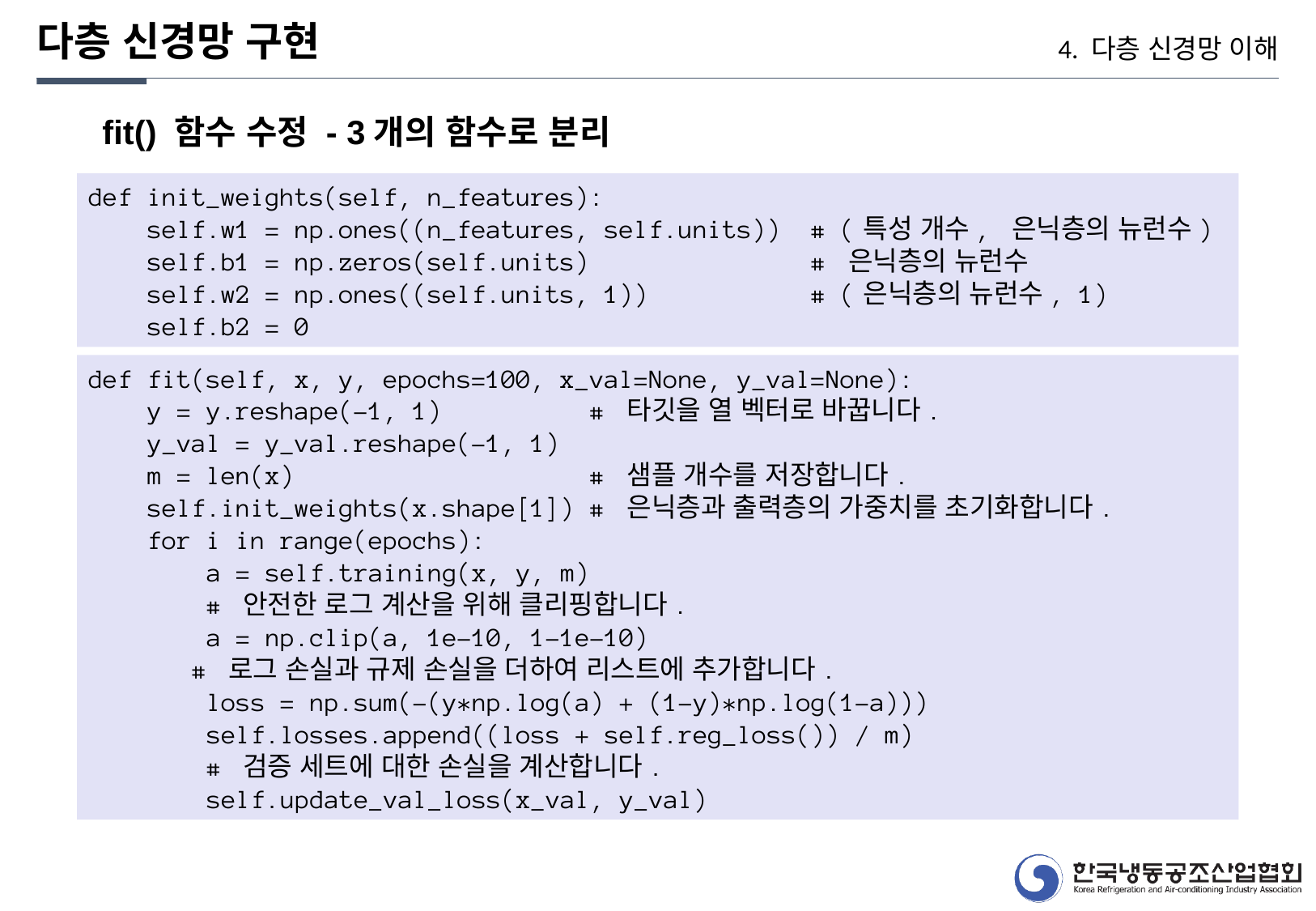

다층 신경망 구현
4. 다층 신경망 이해
fit() 함수 수정 - 3개의 함수로 분리
def init_weights(self, n_features):
    self.w1 = np.ones((n_features, self.units))  # (특성 개수, 은닉층의 뉴런수)
    self.b1 = np.zeros(self.units)               # 은닉층의 뉴런수
    self.w2 = np.ones((self.units, 1))           # (은닉층의 뉴런수, 1)
    self.b2 = 0
def fit(self, x, y, epochs=100, x_val=None, y_val=None):
    y = y.reshape(-1, 1)          # 타깃을 열 벡터로 바꿉니다.
    y_val = y_val.reshape(-1, 1)
    m = len(x)                    # 샘플 개수를 저장합니다.
    self.init_weights(x.shape[1]) # 은닉층과 출력층의 가중치를 초기화합니다.
    for i in range(epochs):
        a = self.training(x, y, m)
        # 안전한 로그 계산을 위해 클리핑합니다.
        a = np.clip(a, 1e-10, 1-1e-10)
       # 로그 손실과 규제 손실을 더하여 리스트에 추가합니다.
        loss = np.sum(-(y*np.log(a) + (1-y)*np.log(1-a)))
        self.losses.append((loss + self.reg_loss()) / m)
        # 검증 세트에 대한 손실을 계산합니다.
        self.update_val_loss(x_val, y_val)